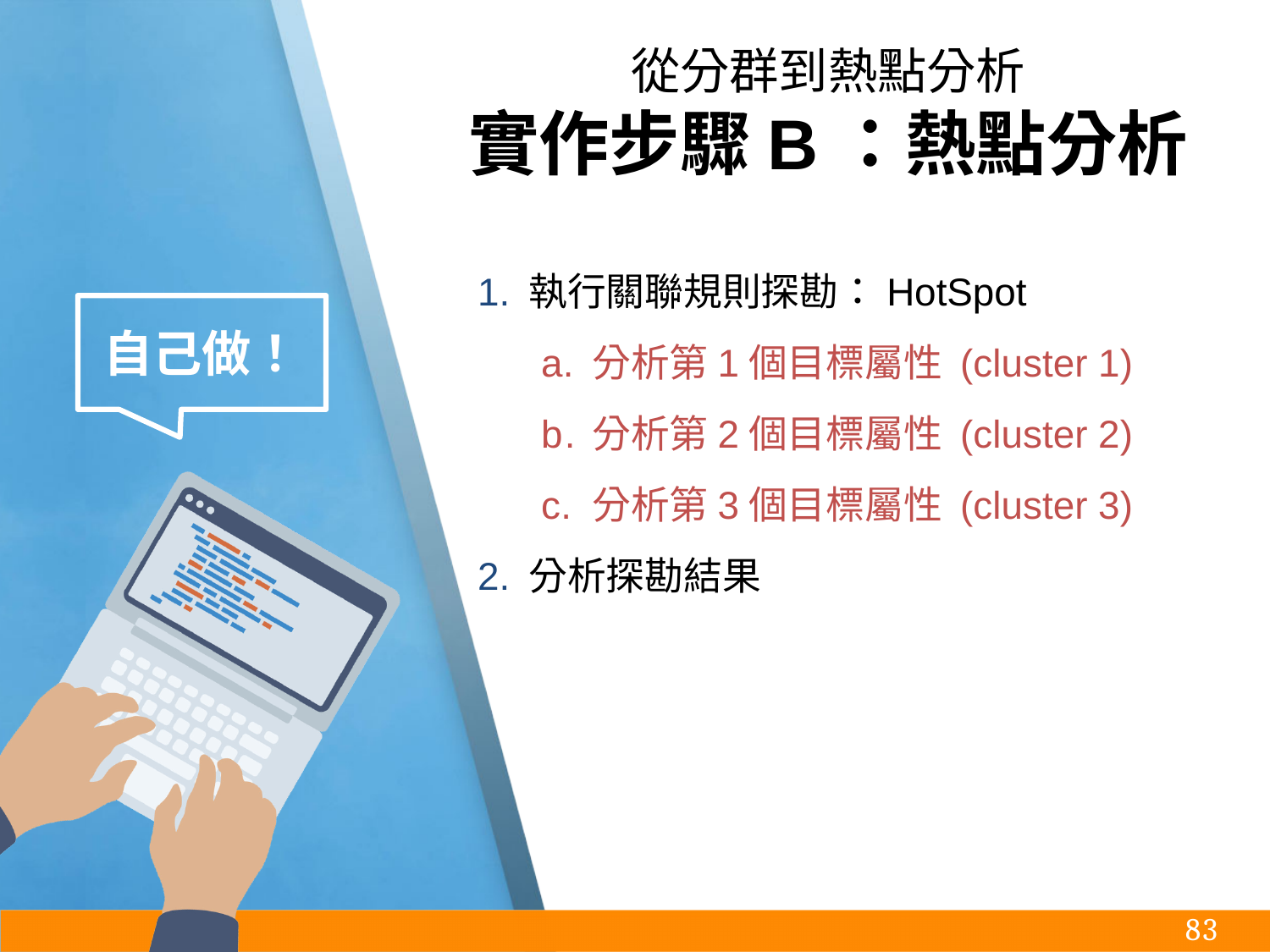

# 從分群到熱點分析
實作步驟B：熱點分析
執行關聯規則探勘：HotSpot
分析第1個目標屬性 (cluster 1)
分析第2個目標屬性 (cluster 2)
分析第3個目標屬性 (cluster 3)
分析探勘結果

自己做！
83